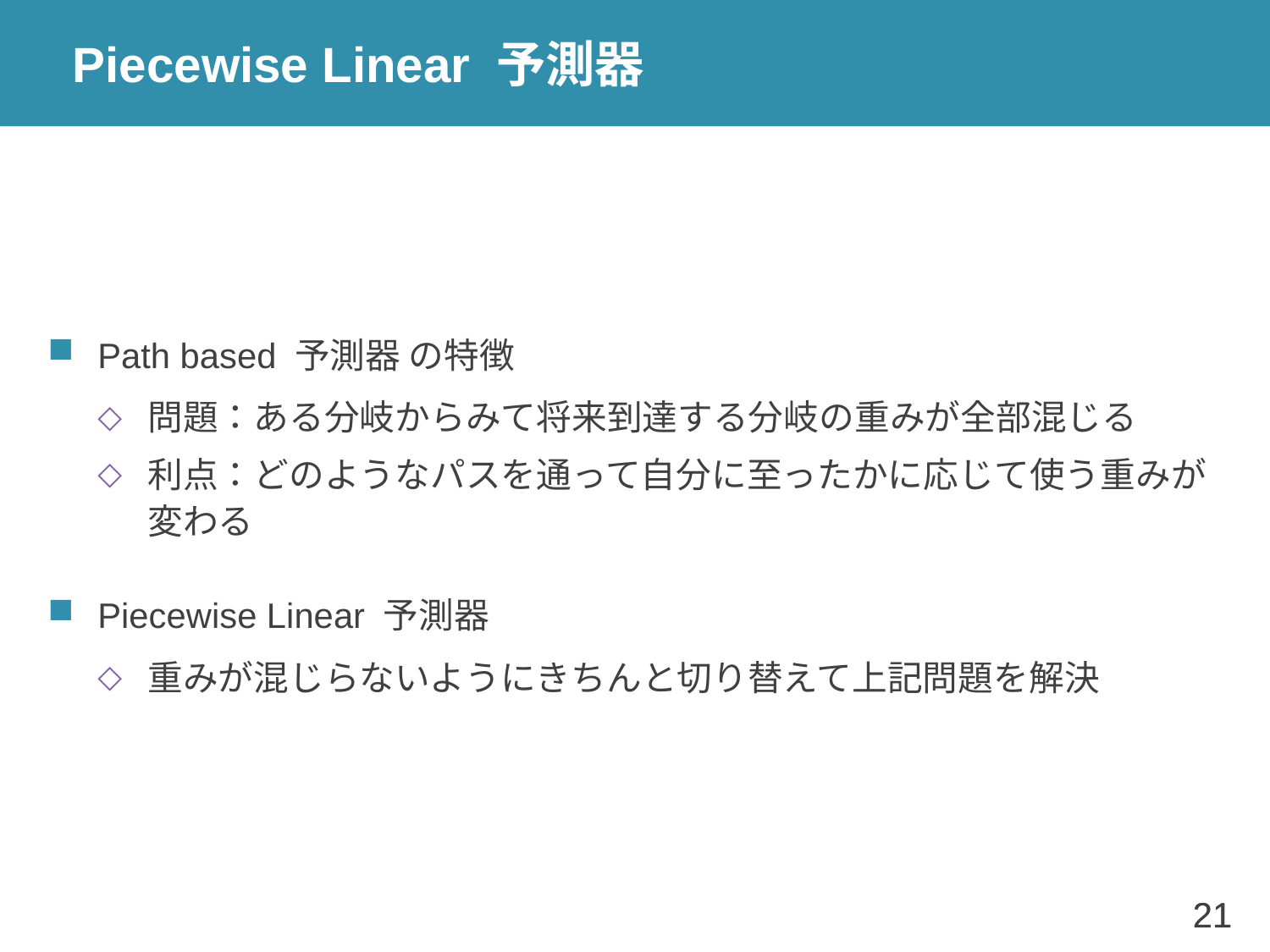

# Piecewise Linear 予測器
Path based 予測器 の特徴
問題：ある分岐からみて将来到達する分岐の重みが全部混じる
利点：どのようなパスを通って自分に至ったかに応じて使う重みが変わる
Piecewise Linear 予測器
重みが混じらないようにきちんと切り替えて上記問題を解決